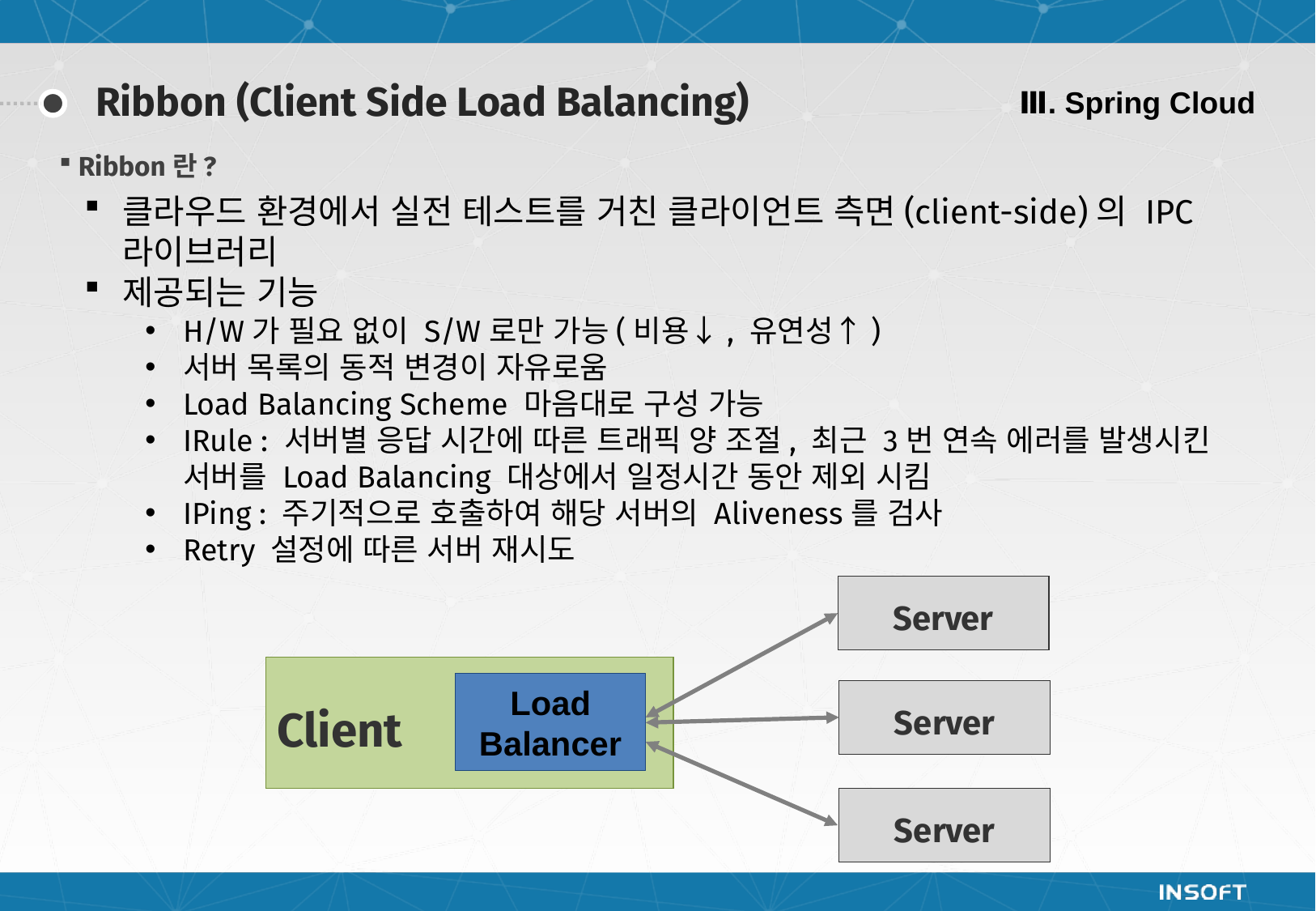

Ⅲ. Spring Cloud
Ribbon (Client Side Load Balancing)

Ribbon란?
클라우드 환경에서 실전 테스트를 거친 클라이언트 측면(client-side)의 IPC 라이브러리
제공되는 기능
H/W가 필요 없이 S/W로만 가능(비용↓, 유연성↑)
서버 목록의 동적 변경이 자유로움
Load Balancing Scheme 마음대로 구성 가능
IRule : 서버별 응답 시간에 따른 트래픽 양 조절, 최근 3번 연속 에러를 발생시킨 서버를 Load Balancing 대상에서 일정시간 동안 제외 시킴
IPing : 주기적으로 호출하여 해당 서버의 Aliveness를 검사
Retry 설정에 따른 서버 재시도
Server
 Client
Load
Balancer
Server
Server